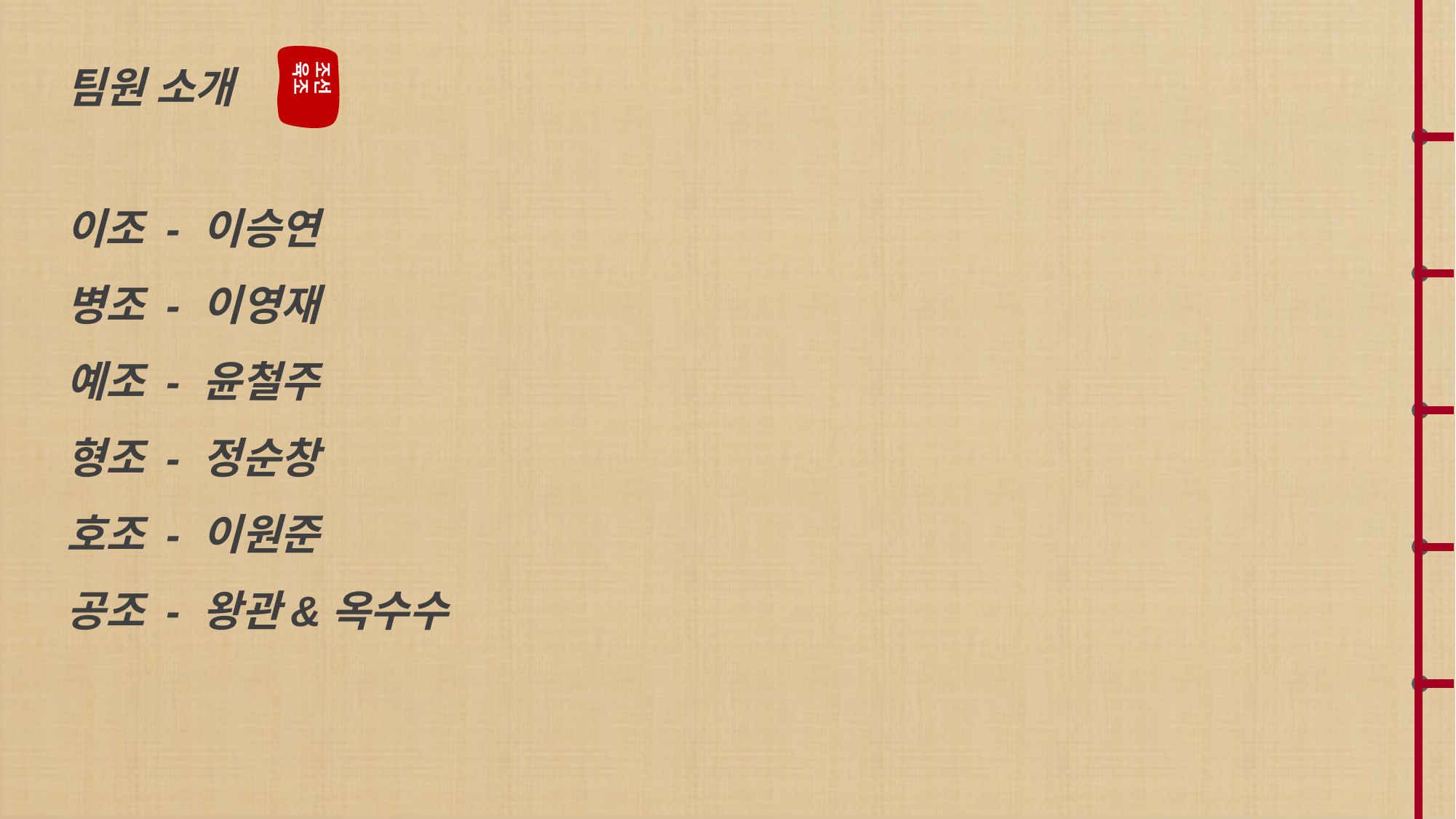

팀원 소개

조선
육조

이조 - 이승연
병조 - 이영재
예조 - 윤철주
형조 - 정순창
호조 - 이원준
공조 - 왕관&옥수수